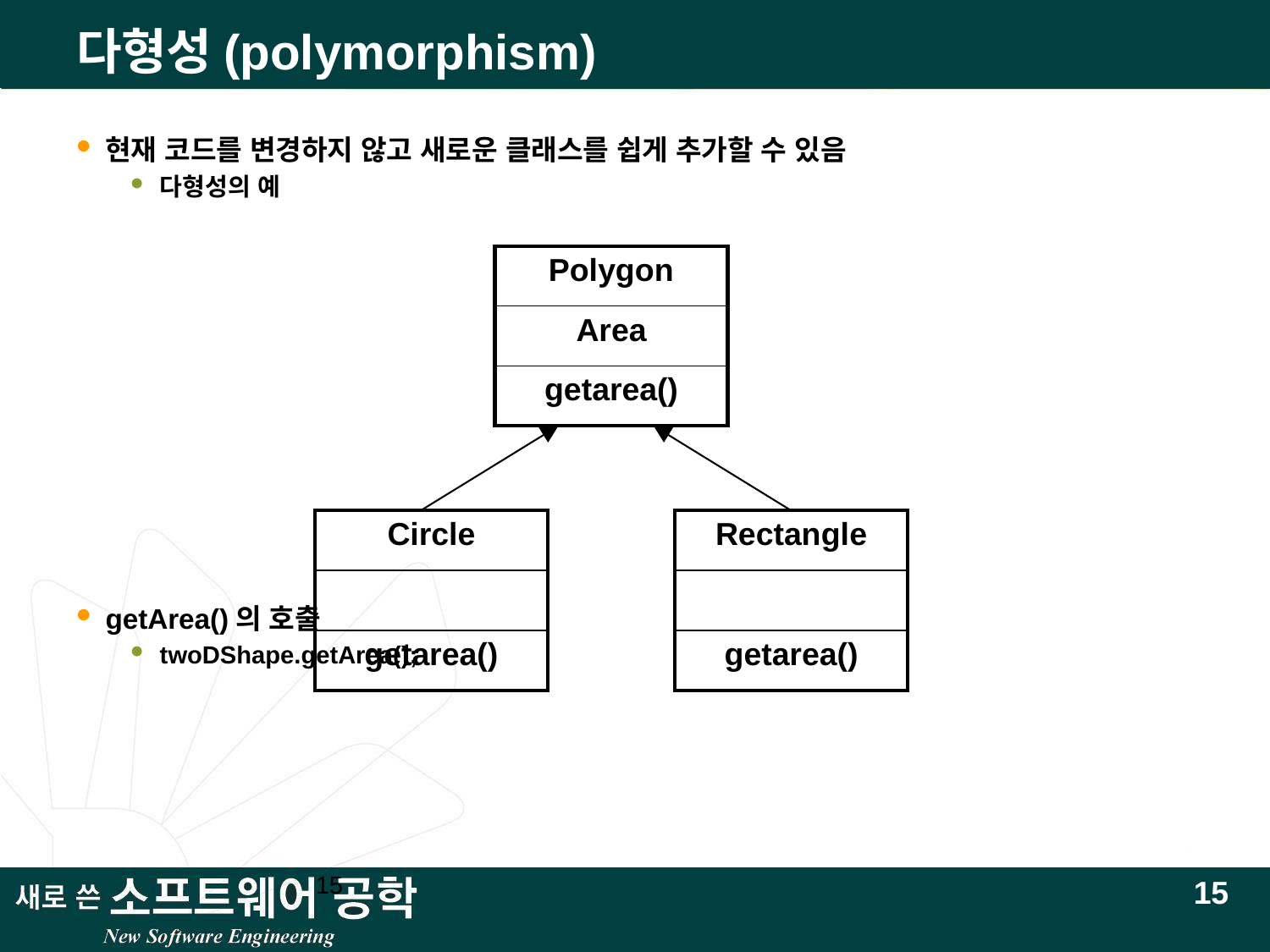

# 다형성(polymorphism)
현재 코드를 변경하지 않고 새로운 클래스를 쉽게 추가할 수 있음
다형성의 예

getArea()의 호출
twoDShape.getArea();
| Polygon |
| --- |
| Area |
| getarea() |

| Circle |
| --- |
|  |
| getarea() |
| Rectangle |
| --- |
|  |
| getarea() |
15